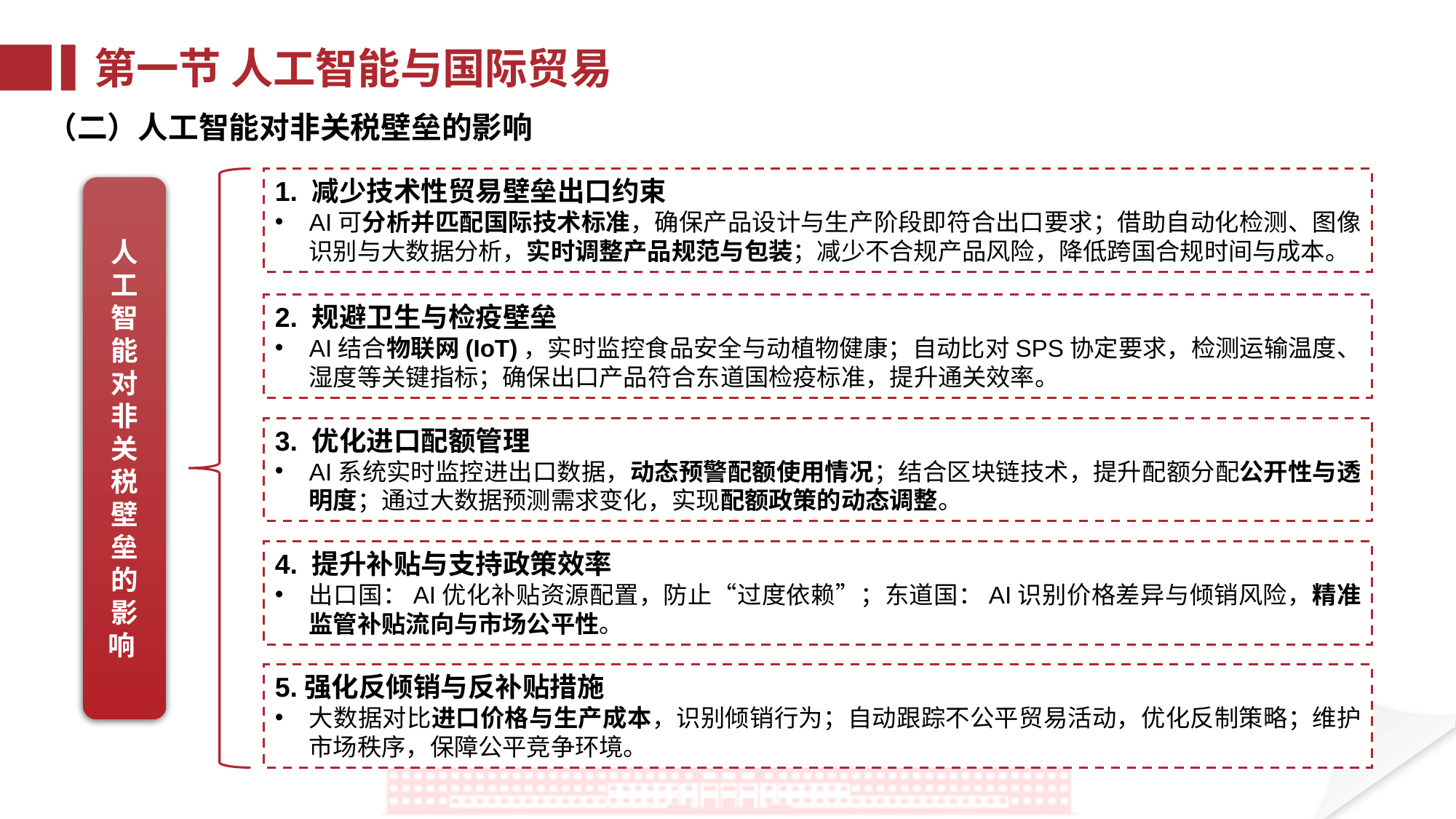

第一节 人工智能与国际贸易
（二）人工智能对非关税壁垒的影响

1. 减少技术性贸易壁垒出口约束
AI可分析并匹配国际技术标准，确保产品设计与生产阶段即符合出口要求；借助自动化检测、图像识别与大数据分析，实时调整产品规范与包装；减少不合规产品风险，降低跨国合规时间与成本。
人工智能对非关税壁垒的影响
2. 规避卫生与检疫壁垒
AI结合物联网(IoT)，实时监控食品安全与动植物健康；自动比对SPS协定要求，检测运输温度、湿度等关键指标；确保出口产品符合东道国检疫标准，提升通关效率。
3. 优化进口配额管理
AI系统实时监控进出口数据，动态预警配额使用情况；结合区块链技术，提升配额分配公开性与透明度；通过大数据预测需求变化，实现配额政策的动态调整。
4. 提升补贴与支持政策效率
出口国：AI优化补贴资源配置，防止“过度依赖”；东道国：AI识别价格差异与倾销风险，精准监管补贴流向与市场公平性。
5.强化反倾销与反补贴措施
大数据对比进口价格与生产成本，识别倾销行为；自动跟踪不公平贸易活动，优化反制策略；维护市场秩序，保障公平竞争环境。